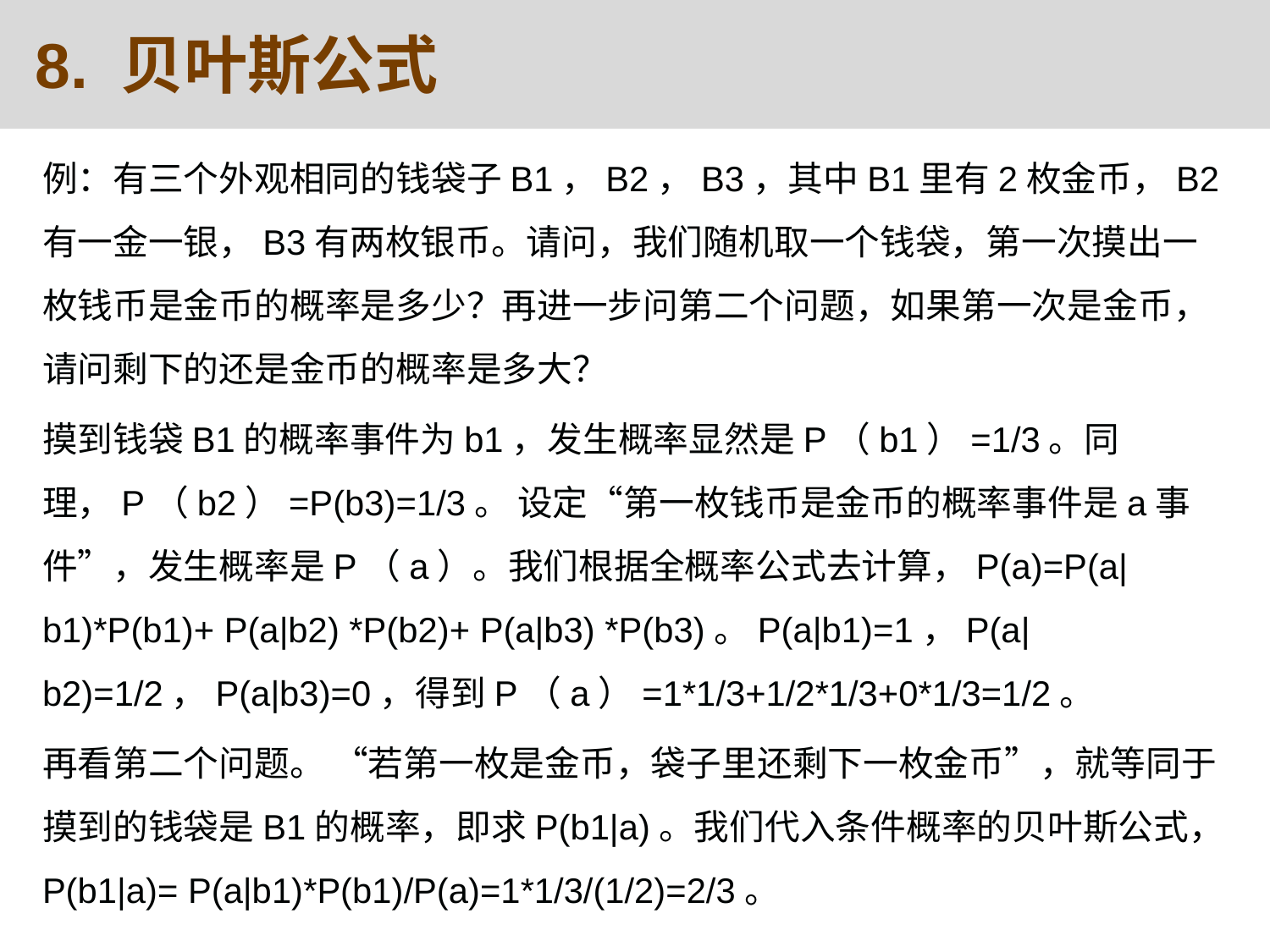

8. 贝叶斯公式
例：有三个外观相同的钱袋子B1，B2，B3，其中B1里有2枚金币，B2有一金一银，B3有两枚银币。请问，我们随机取一个钱袋，第一次摸出一枚钱币是金币的概率是多少？再进一步问第二个问题，如果第一次是金币，请问剩下的还是金币的概率是多大？
摸到钱袋B1的概率事件为b1，发生概率显然是P（b1）=1/3。同理，P（b2）=P(b3)=1/3。 设定“第一枚钱币是金币的概率事件是a事件”，发生概率是P（a）。我们根据全概率公式去计算，P(a)=P(a|b1)*P(b1)+ P(a|b2) *P(b2)+ P(a|b3) *P(b3)。P(a|b1)=1，P(a|b2)=1/2，P(a|b3)=0，得到P（a）=1*1/3+1/2*1/3+0*1/3=1/2。
再看第二个问题。 “若第一枚是金币，袋子里还剩下一枚金币”，就等同于摸到的钱袋是B1的概率，即求P(b1|a)。我们代入条件概率的贝叶斯公式，P(b1|a)= P(a|b1)*P(b1)/P(a)=1*1/3/(1/2)=2/3。